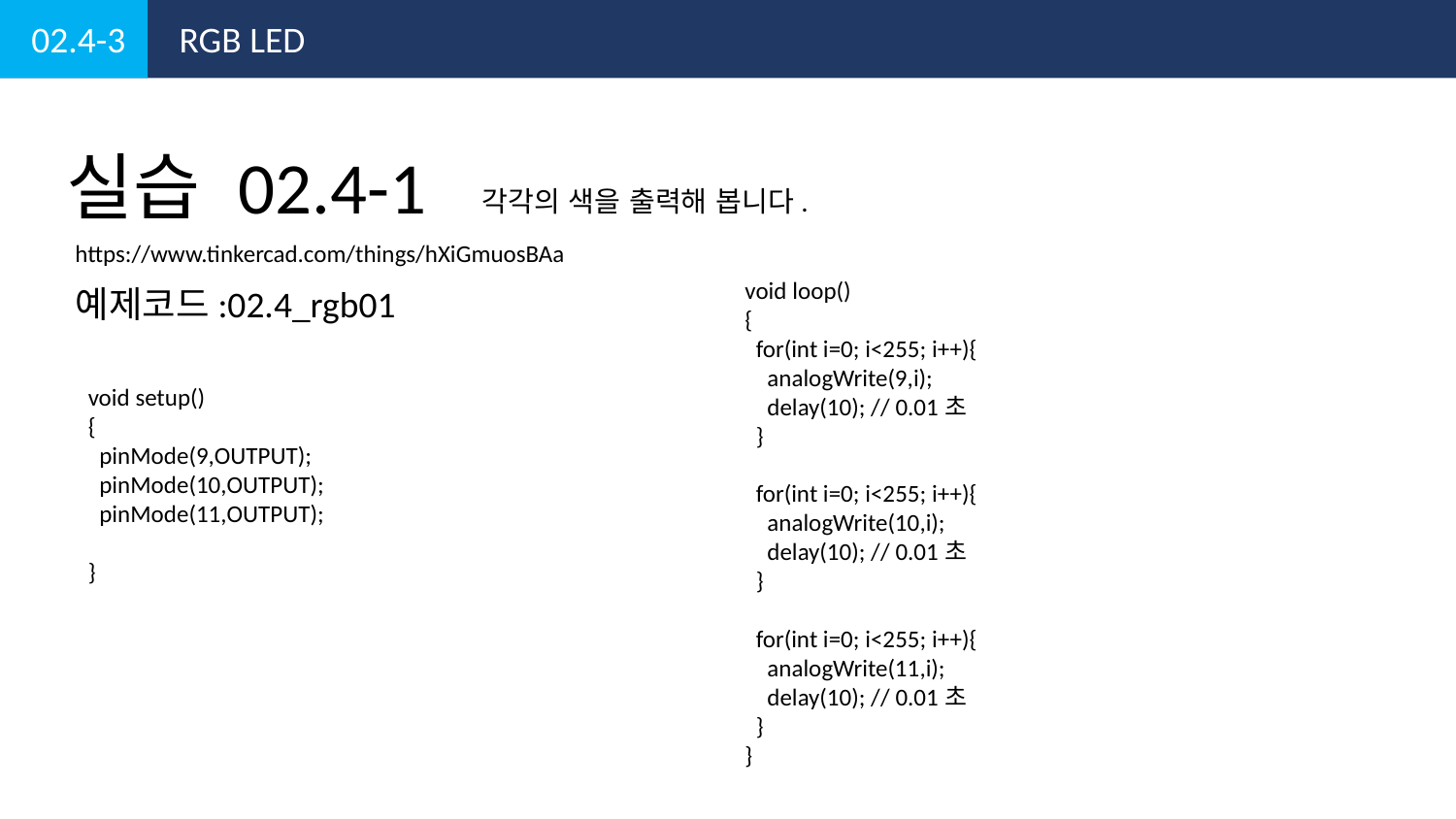

02.4-3
RGB LED
실습 02.4-1
각각의 색을 출력해 봅니다.
https://www.tinkercad.com/things/hXiGmuosBAa
void loop()
{
  for(int i=0; i<255; i++){
    analogWrite(9,i);
    delay(10); // 0.01초
  }

  for(int i=0; i<255; i++){
    analogWrite(10,i);
    delay(10); // 0.01초
  }

  for(int i=0; i<255; i++){
    analogWrite(11,i);
    delay(10); // 0.01초
  }
}
예제코드:02.4_rgb01
void setup()
{
  pinMode(9,OUTPUT);
  pinMode(10,OUTPUT);
  pinMode(11,OUTPUT);

}